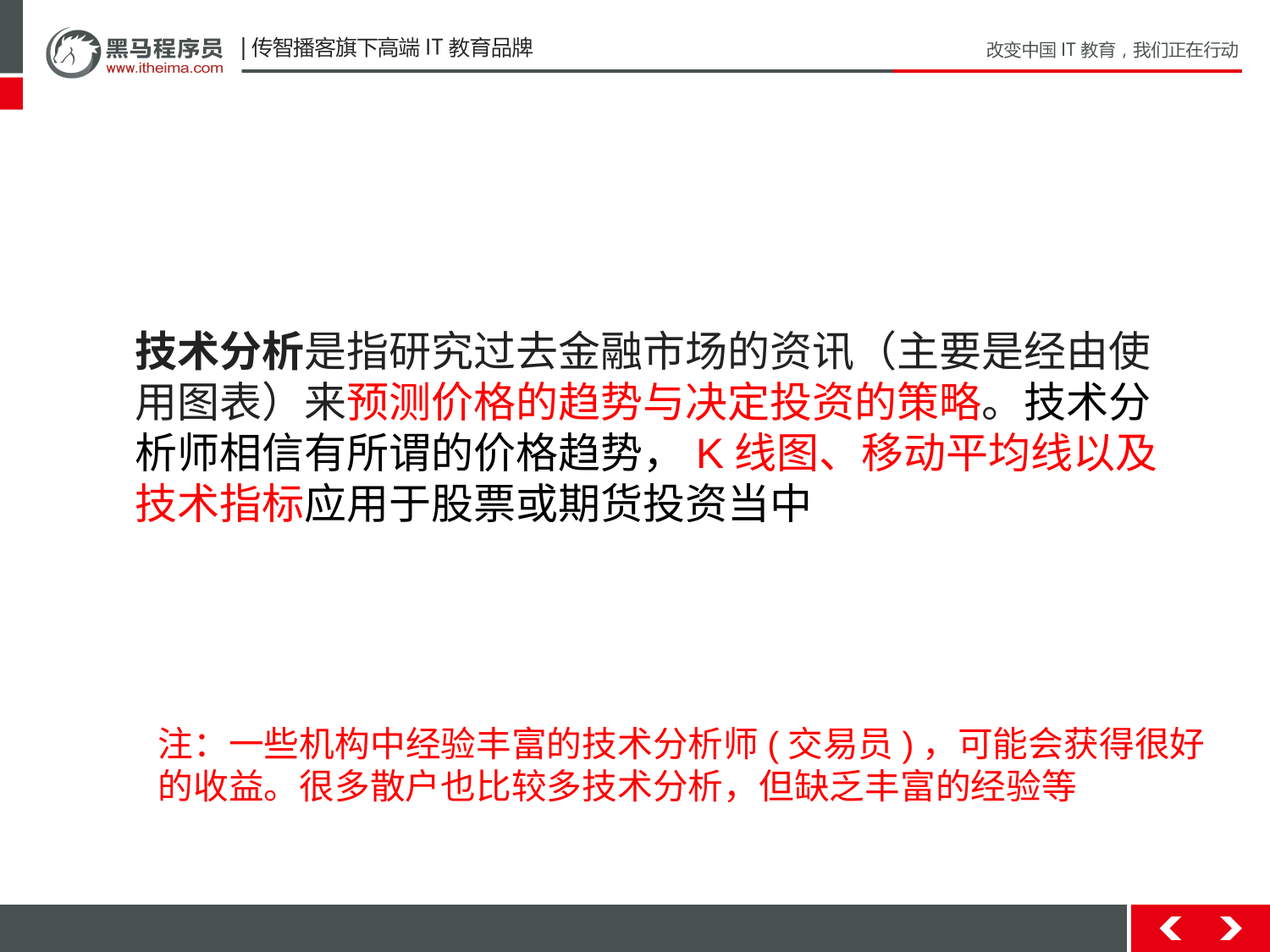

技术分析是指研究过去金融市场的资讯（主要是经由使用图表）来预测价格的趋势与决定投资的策略。技术分析师相信有所谓的价格趋势，K线图、移动平均线以及技术指标应用于股票或期货投资当中
注：一些机构中经验丰富的技术分析师(交易员)，可能会获得很好
的收益。很多散户也比较多技术分析，但缺乏丰富的经验等